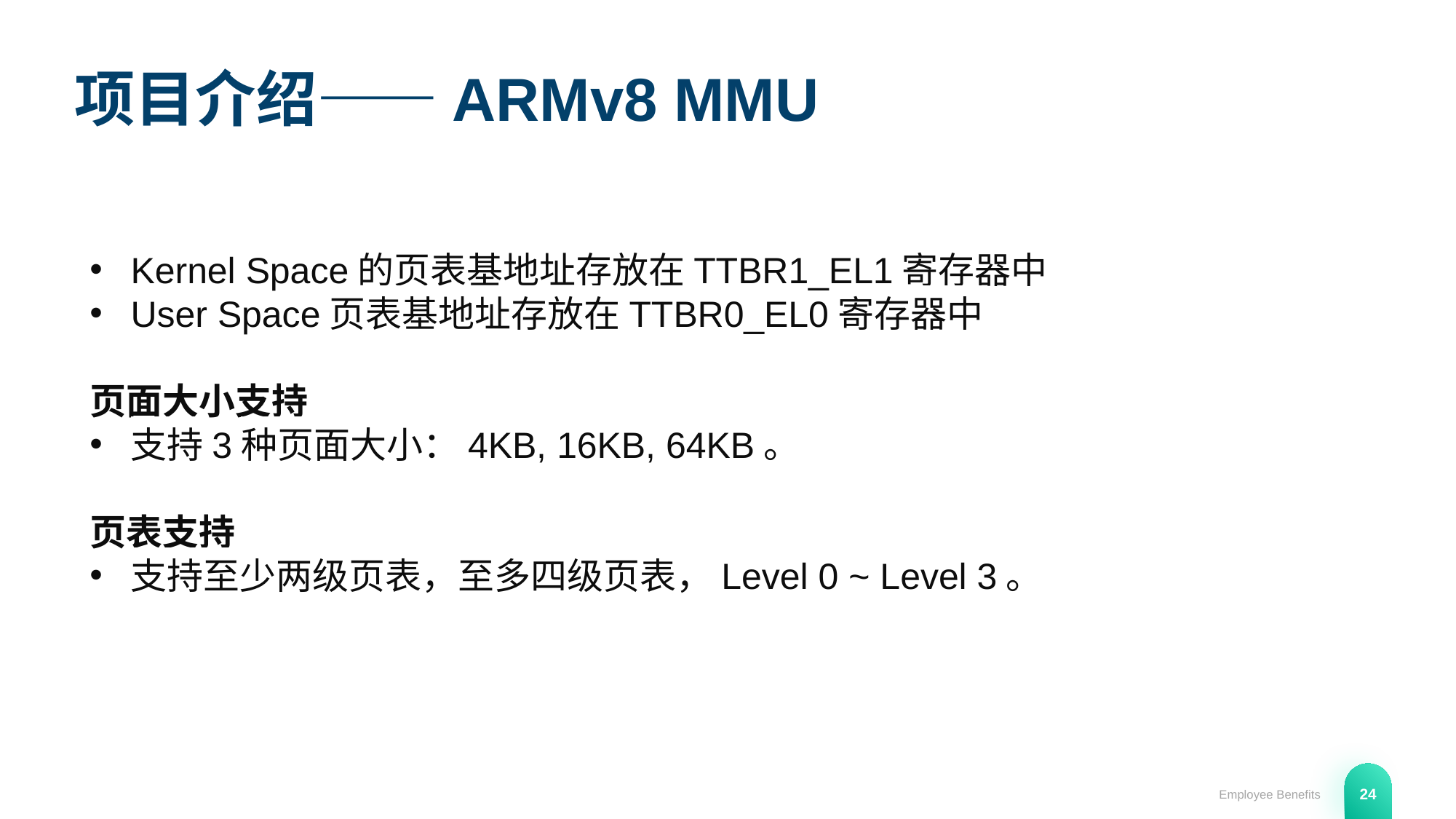

# 项目介绍——ARMv8 MMU
Kernel Space的页表基地址存放在TTBR1_EL1寄存器中
User Space页表基地址存放在TTBR0_EL0寄存器中

页面大小支持
支持3种页面大小：4KB, 16KB, 64KB。

页表支持
支持至少两级页表，至多四级页表，Level 0 ~ Level 3。